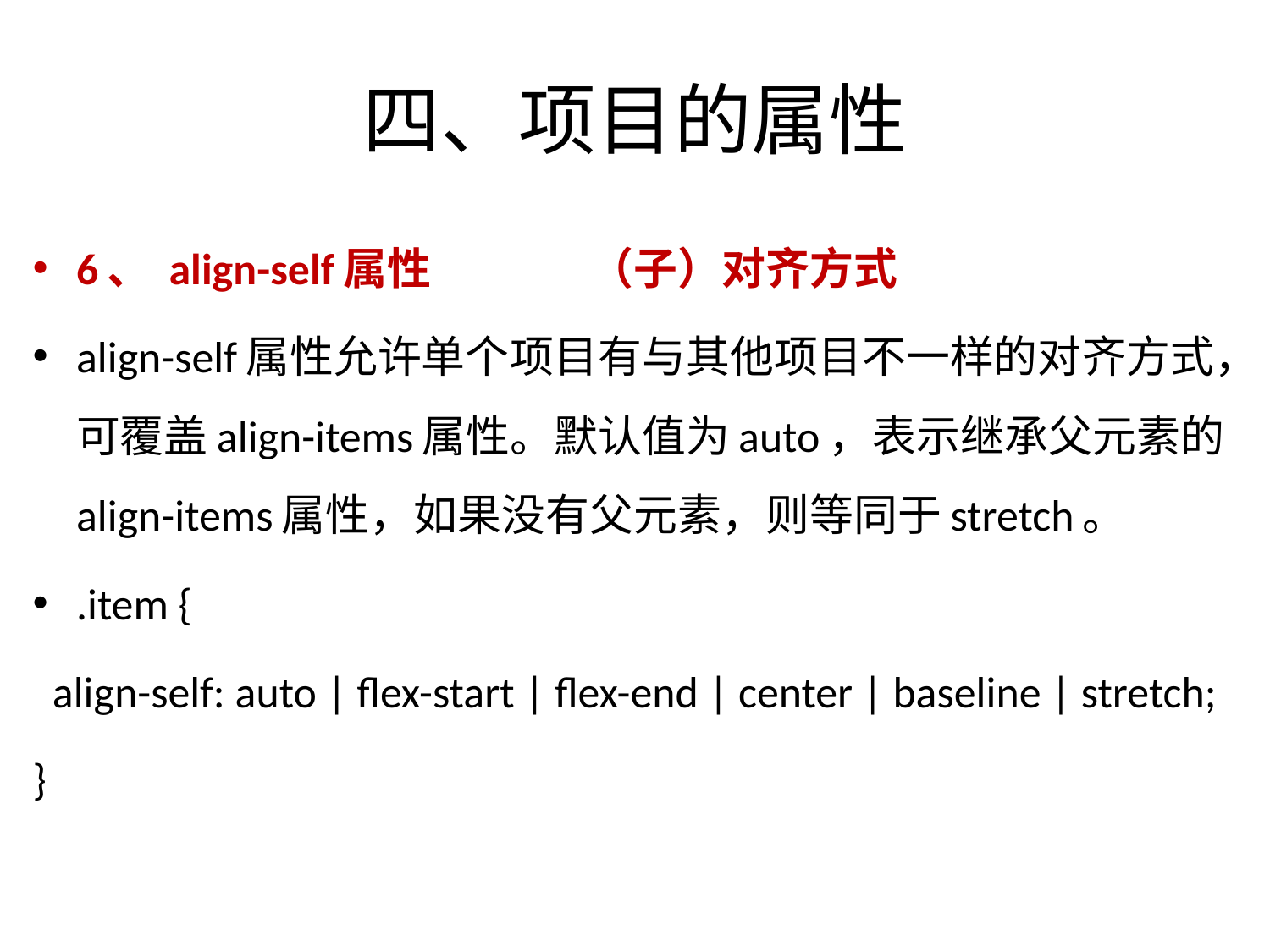

# 四、项目的属性
6、 align-self属性                （子）对齐方式
align-self属性允许单个项目有与其他项目不一样的对齐方式，可覆盖align-items属性。默认值为auto，表示继承父元素的align-items属性，如果没有父元素，则等同于stretch。
.item {
  align-self: auto | flex-start | flex-end | center | baseline | stretch;
}